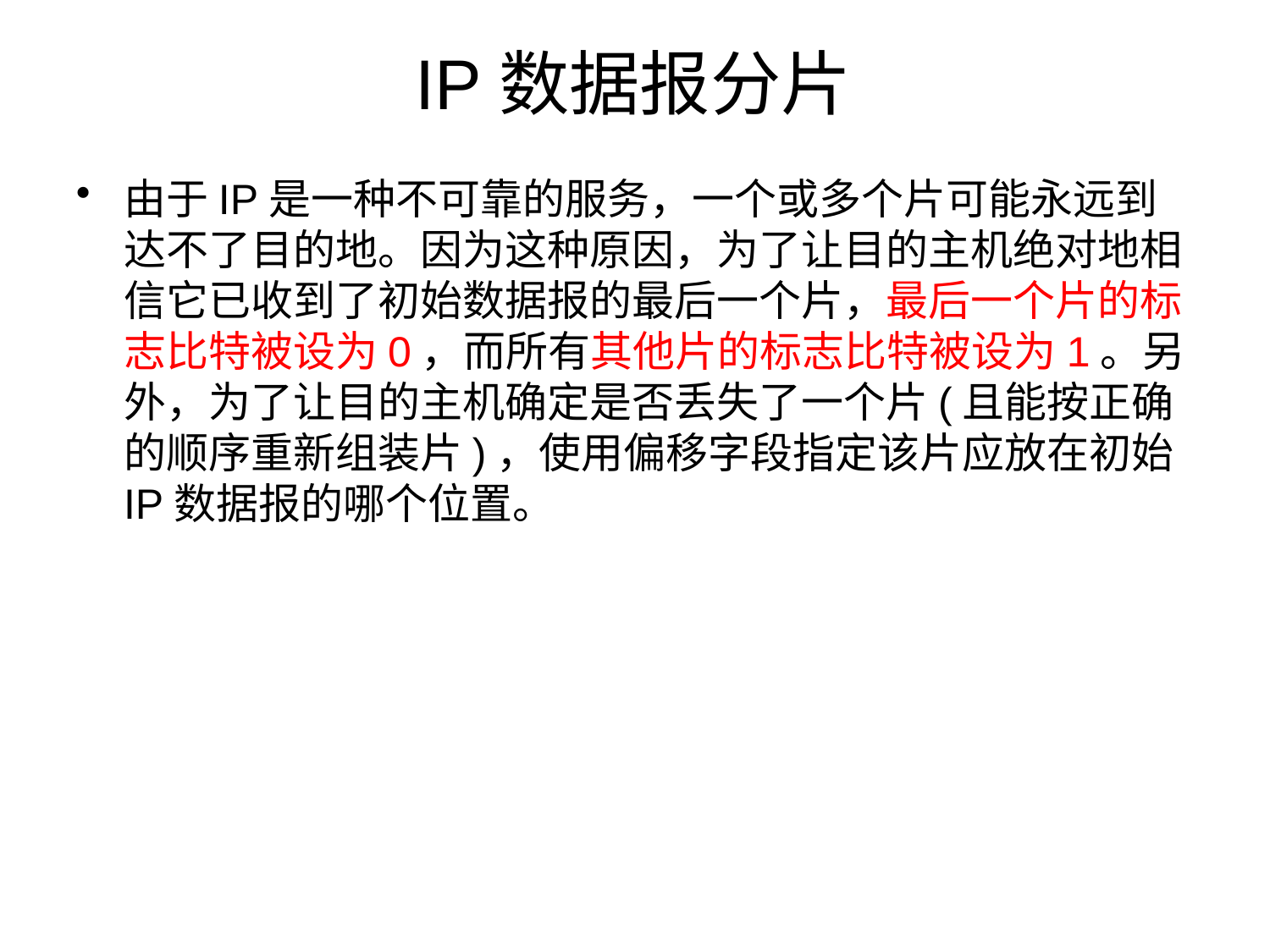

# IP数据报分片
由于IP是一种不可靠的服务，一个或多个片可能永远到达不了目的地。因为这种原因，为了让目的主机绝对地相信它已收到了初始数据报的最后一个片，最后一个片的标志比特被设为0，而所有其他片的标志比特被设为1。另外，为了让目的主机确定是否丢失了一个片(且能按正确的顺序重新组装片)，使用偏移字段指定该片应放在初始IP数据报的哪个位置。